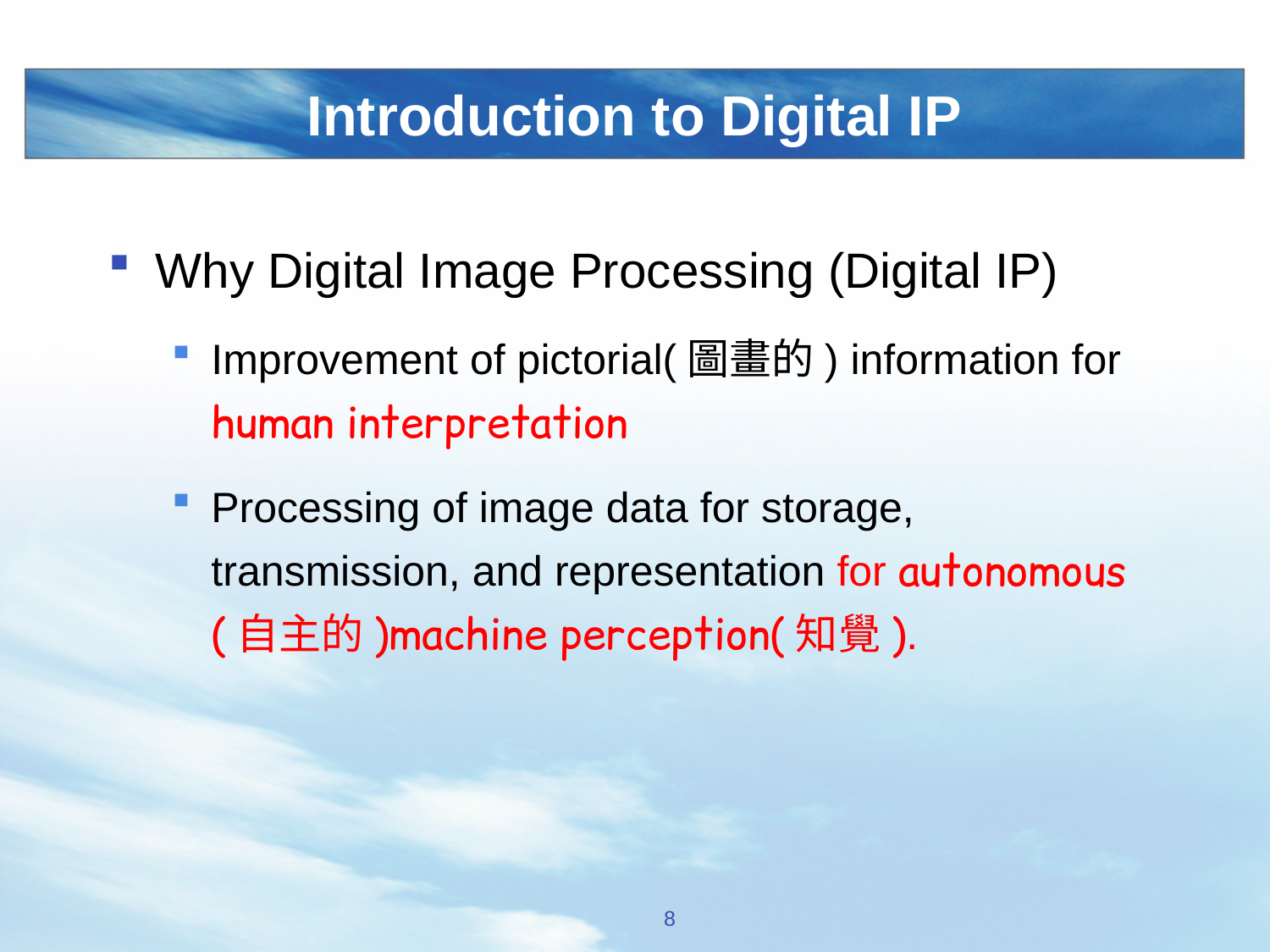

# Introduction to Digital IP
Why Digital Image Processing (Digital IP)
Improvement of pictorial(圖畫的) information for human interpretation
Processing of image data for storage, transmission, and representation for autonomous (自主的)machine perception(知覺).

8